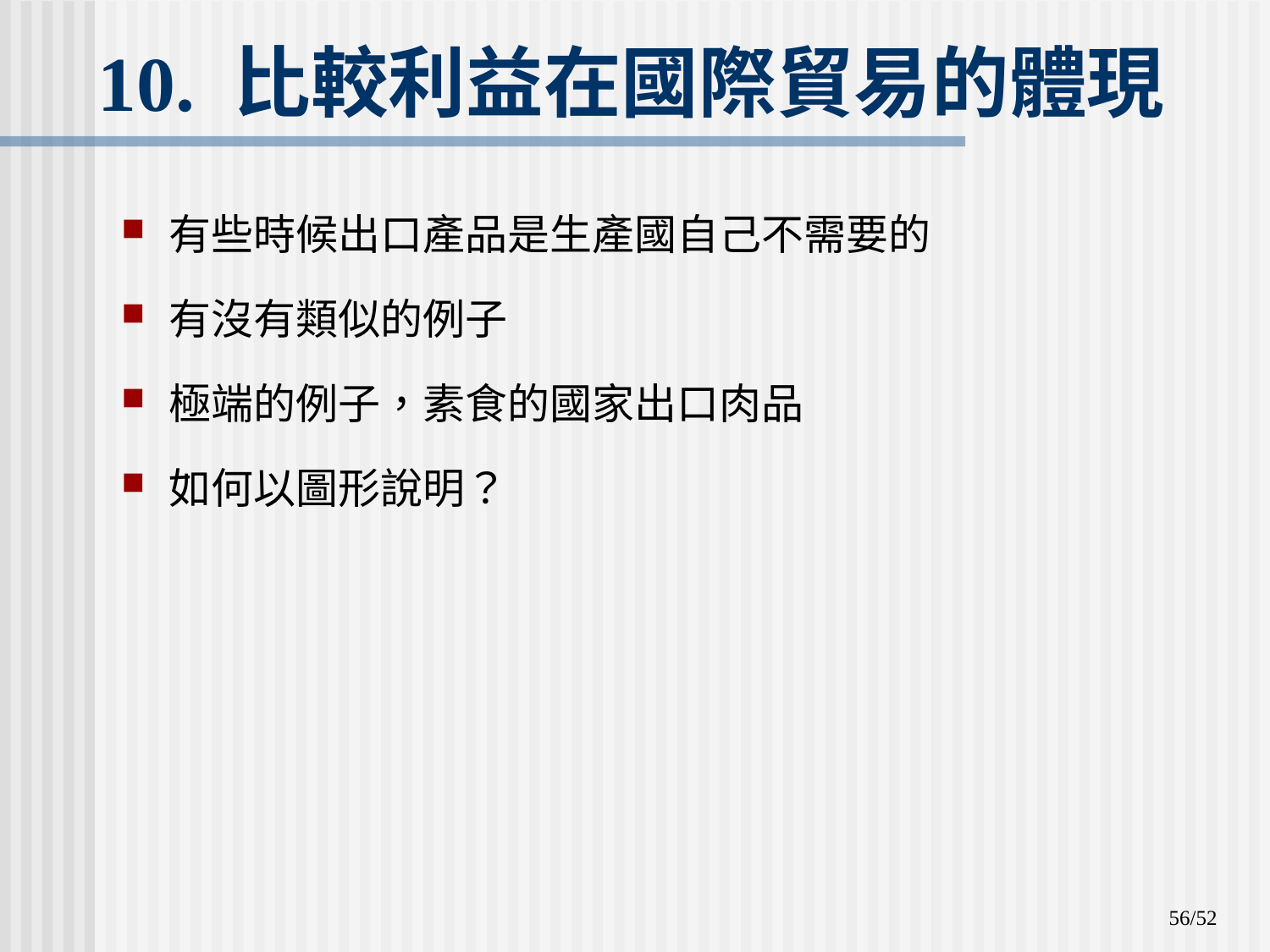

# 10. 比較利益在國際貿易的體現
有些時候出口產品是生產國自己不需要的
有沒有類似的例子
極端的例子，素食的國家出口肉品
如何以圖形說明？